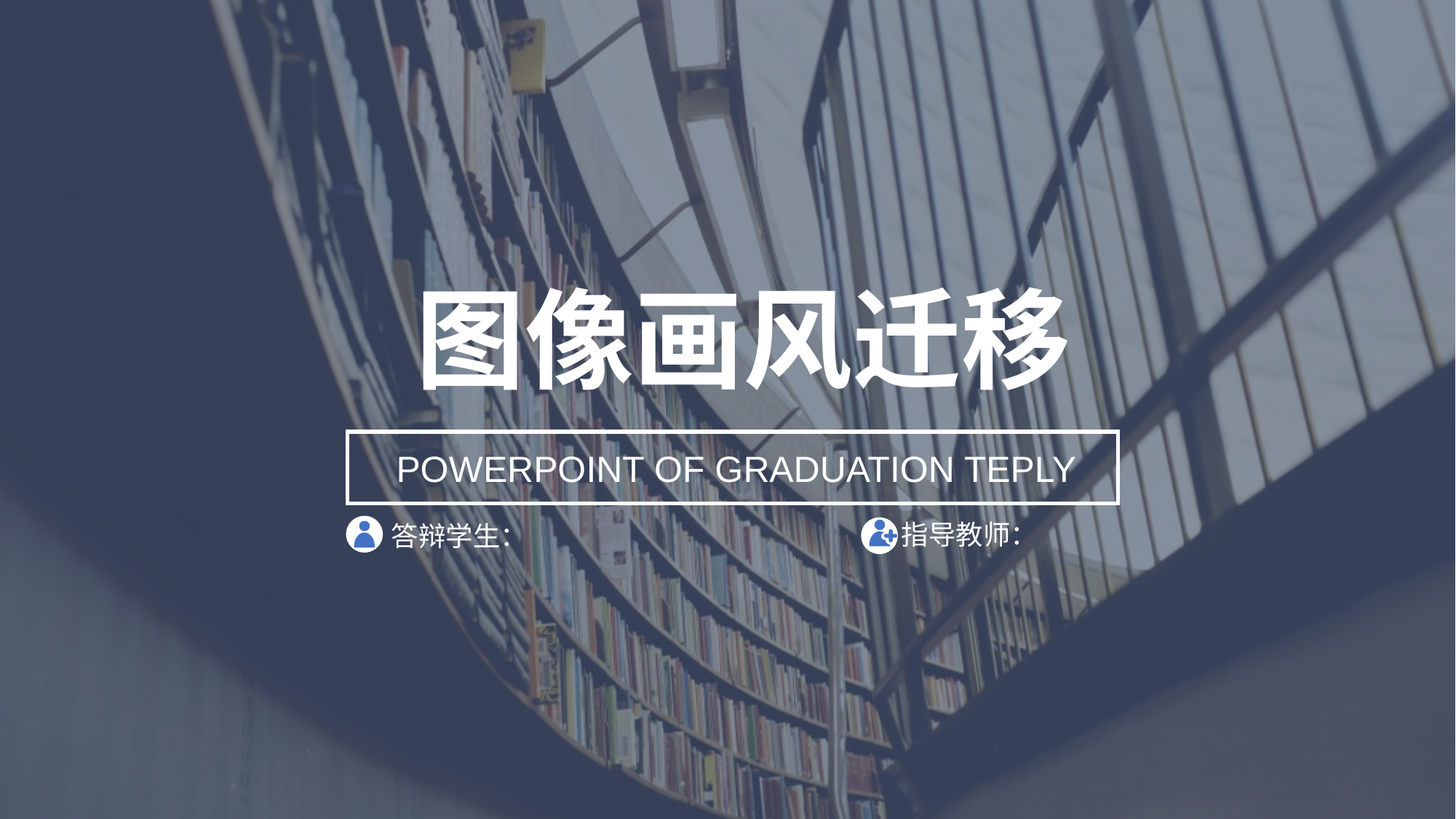

图像画风迁移

POWERPOINT OF GRADUATION TEPLY
指导教师：
答辩学生：